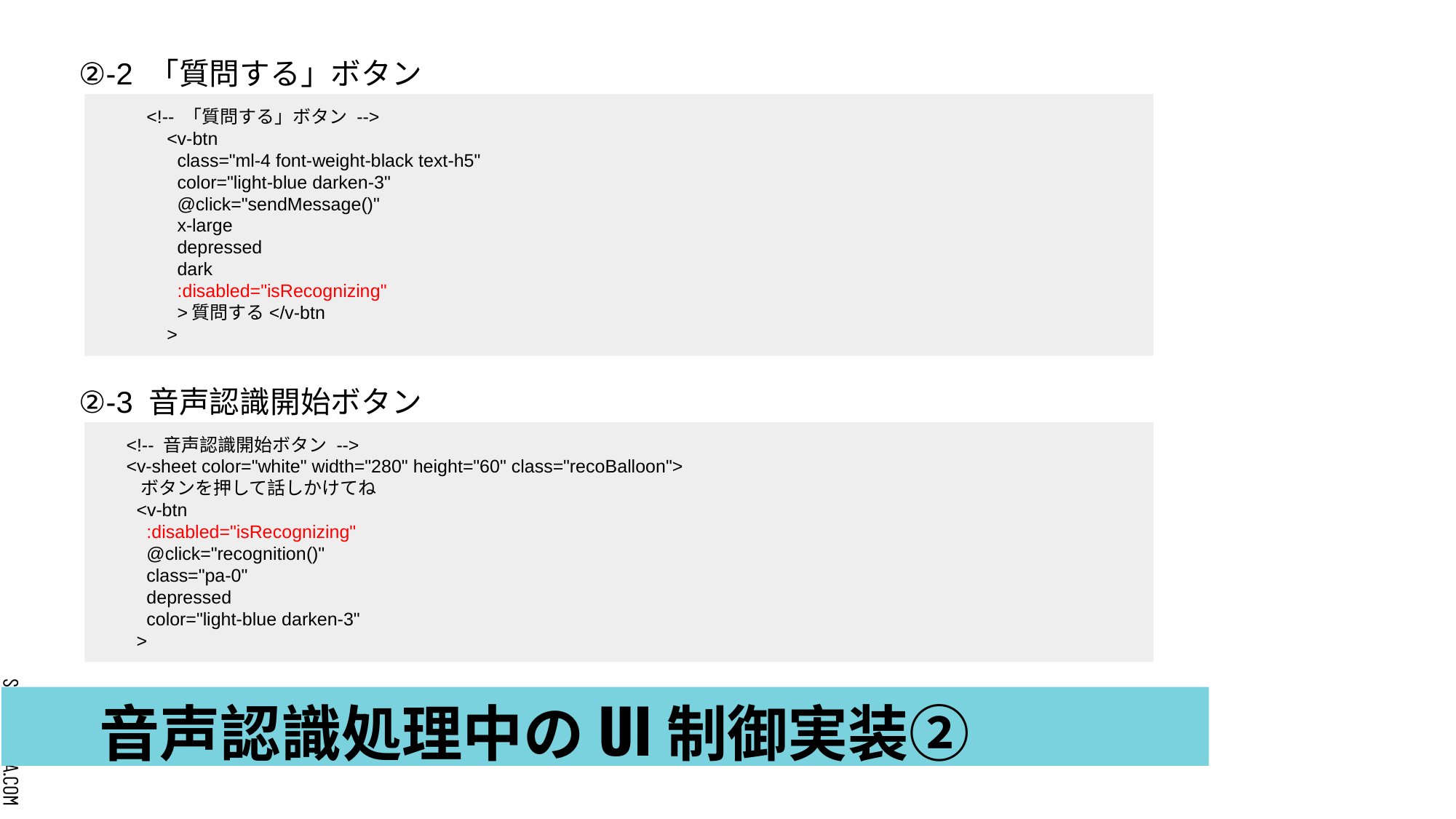

②-2 「質問する」ボタン
          <!-- 「質問する」ボタン -->
              <v-btn
                class="ml-4 font-weight-black text-h5"
                color="light-blue darken-3"
                @click="sendMessage()"
                x-large
                depressed
                dark
                :disabled="isRecognizing"
                >質問する</v-btn
              >
②-3 音声認識開始ボタン
      <!-- 音声認識開始ボタン -->
      <v-sheet color="white" width="280" height="60" class="recoBalloon">
        ボタンを押して話しかけてね
        <v-btn
          :disabled="isRecognizing"
          @click="recognition()"
          class="pa-0"
          depressed
          color="light-blue darken-3"
        >
# 音声認識処理中のUI制御実装②